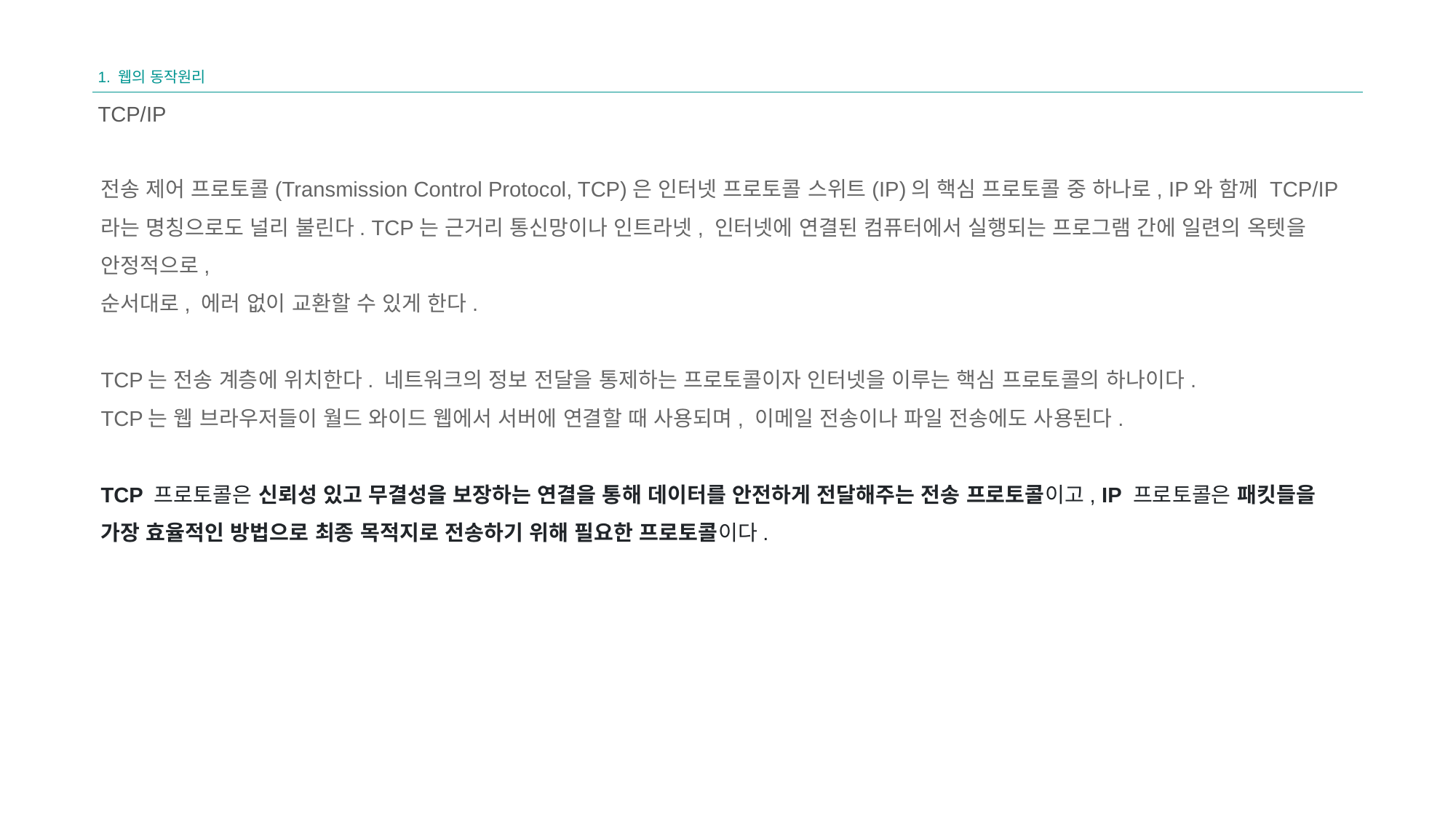

1. 웹의 동작원리
TCP/IP
전송 제어 프로토콜(Transmission Control Protocol, TCP)은 인터넷 프로토콜 스위트(IP)의 핵심 프로토콜 중 하나로, IP와 함께 TCP/IP라는 명칭으로도 널리 불린다. TCP는 근거리 통신망이나 인트라넷, 인터넷에 연결된 컴퓨터에서 실행되는 프로그램 간에 일련의 옥텟을 안정적으로,
순서대로, 에러 없이 교환할 수 있게 한다.
TCP는 전송 계층에 위치한다. 네트워크의 정보 전달을 통제하는 프로토콜이자 인터넷을 이루는 핵심 프로토콜의 하나이다.
TCP는 웹 브라우저들이 월드 와이드 웹에서 서버에 연결할 때 사용되며, 이메일 전송이나 파일 전송에도 사용된다.

TCP 프로토콜은 신뢰성 있고 무결성을 보장하는 연결을 통해 데이터를 안전하게 전달해주는 전송 프로토콜이고, IP 프로토콜은 패킷들을 가장 효율적인 방법으로 최종 목적지로 전송하기 위해 필요한 프로토콜이다.